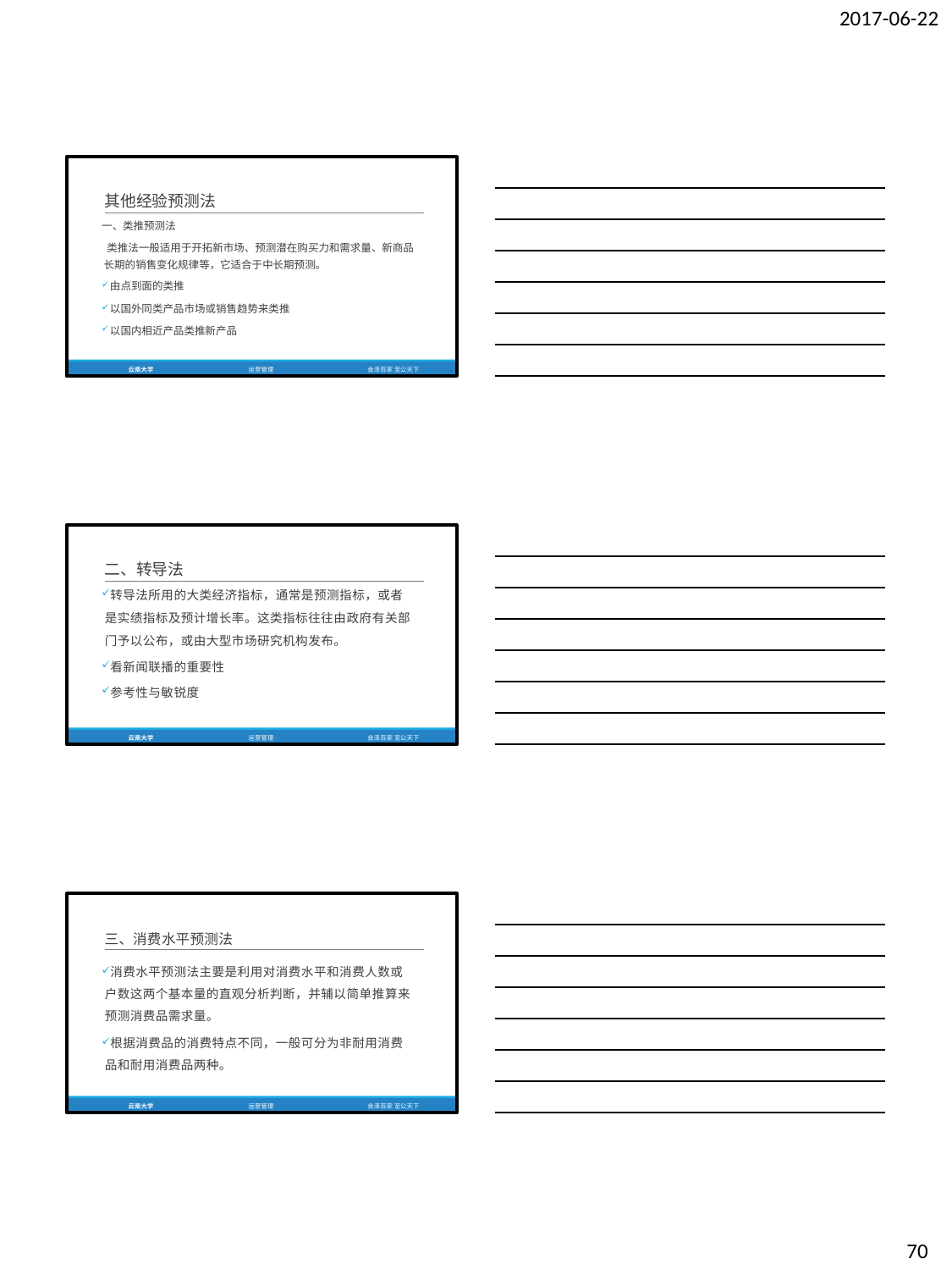

2017-06-22

其他经验预测法
一、类推预测法
类推法一般适用于开拓新市场、预测潜在购买力和需求量、新商品 长期的销售变化规律等，它适合于中长期预测。
由点到面的类推

以国外同类产品市场或销售趋势来类推
以国内相近产品类推新产品

云南大学
运营管理
会泽百家 至公天下

二、转导法
转导法所用的大类经济指标，通常是预测指标，或者 是实绩指标及预计增长率。这类指标往往由政府有关部 门予以公布，或由大型市场研究机构发布。
看新闻联播的重要性
参考性与敏锐度

云南大学
运营管理
会泽百家 至公天下

三、消费水平预测法
消费水平预测法主要是利用对消费水平和消费人数或 户数这两个基本量的直观分析判断，并辅以简单推算来 预测消费品需求量。
根据消费品的消费特点不同，一般可分为非耐用消费 品和耐用消费品两种。

云南大学
运营管理
会泽百家 至公天下

70